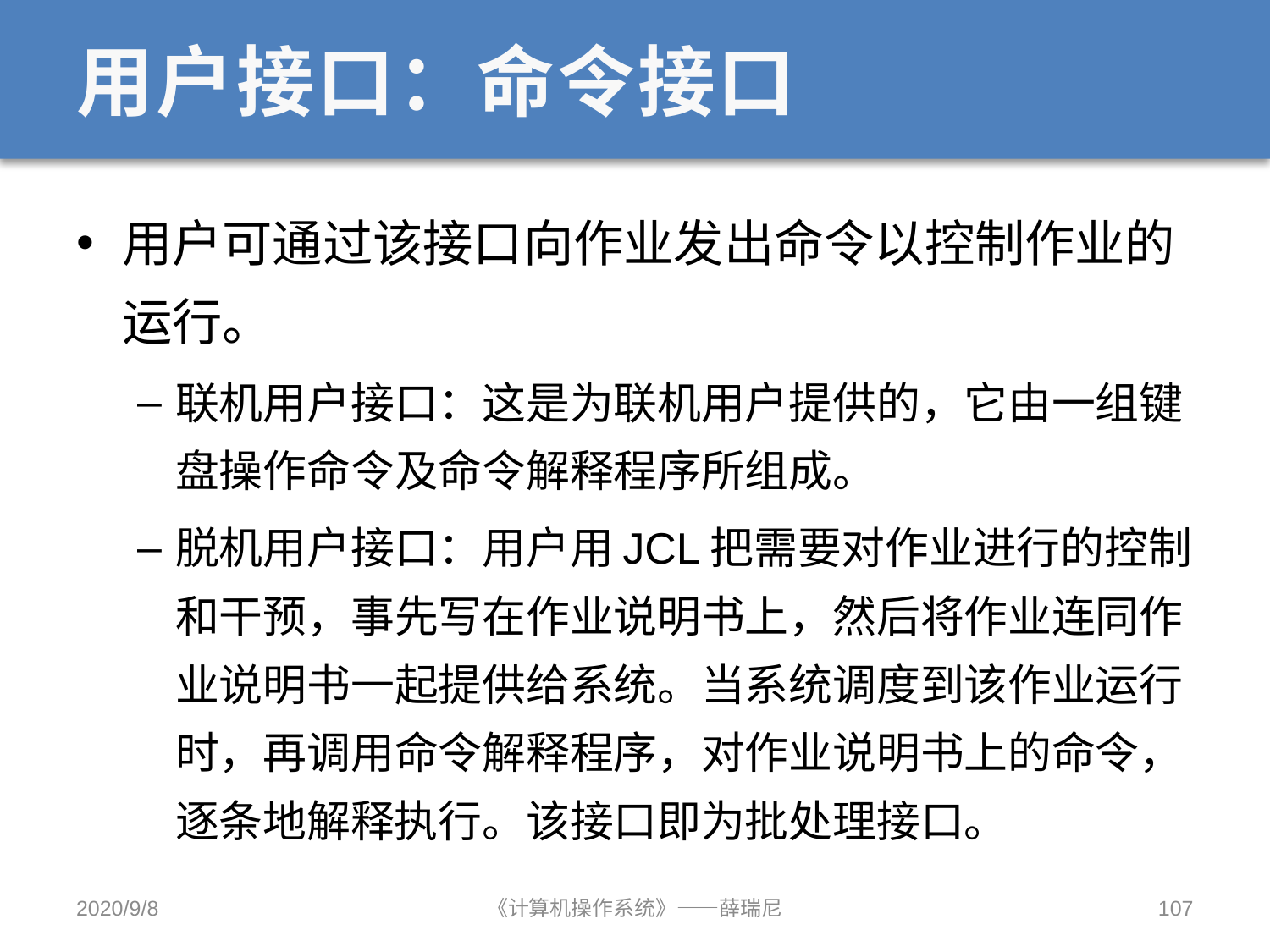

# 用户接口：命令接口
用户可通过该接口向作业发出命令以控制作业的运行。
联机用户接口：这是为联机用户提供的，它由一组键盘操作命令及命令解释程序所组成。
脱机用户接口：用户用JCL把需要对作业进行的控制和干预，事先写在作业说明书上，然后将作业连同作业说明书一起提供给系统。当系统调度到该作业运行时，再调用命令解释程序，对作业说明书上的命令，逐条地解释执行。该接口即为批处理接口。
2020/9/8
《计算机操作系统》——薛瑞尼
107